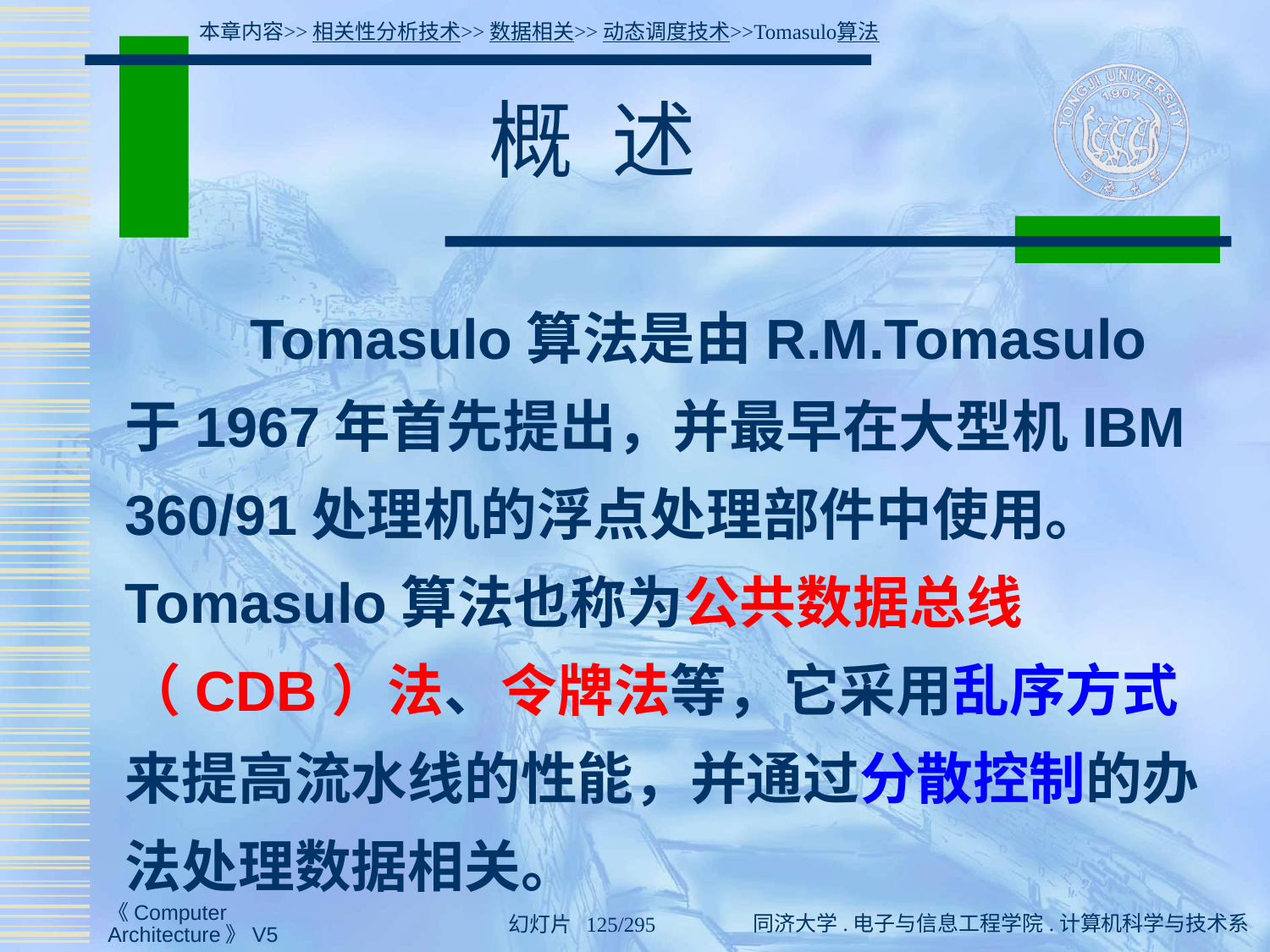

本章内容>>相关性分析技术>>数据相关>>动态调度技术>>Tomasulo算法
# 概  述
        Tomasulo算法是由R.M.Tomasulo于1967年首先提出，并最早在大型机IBM 360/91处理机的浮点处理部件中使用。 Tomasulo算法也称为公共数据总线（CDB）法、令牌法等，它采用乱序方式来提高流水线的性能，并通过分散控制的办法处理数据相关。